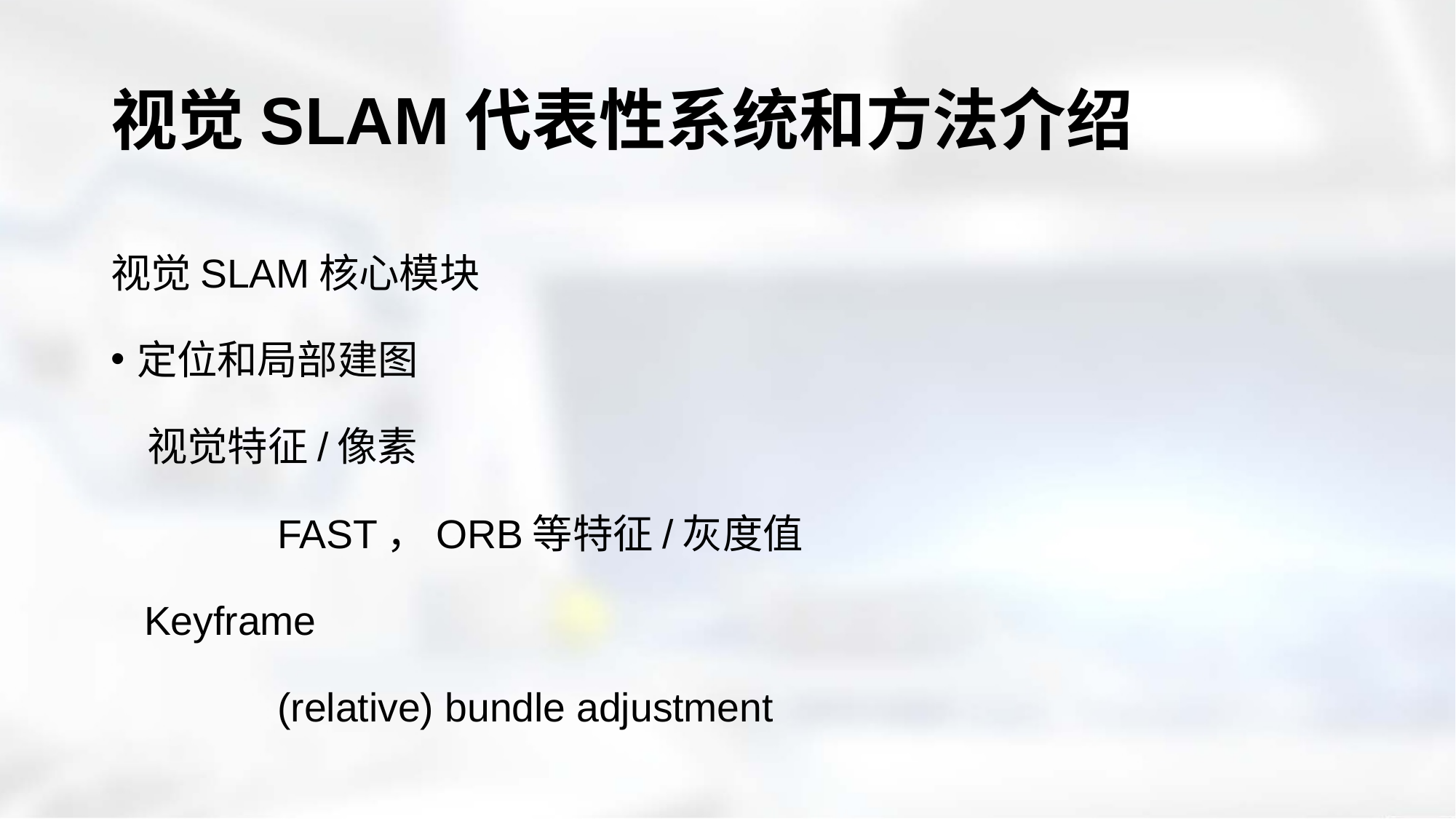

# 视觉SLAM代表性系统和方法介绍
视觉SLAM核心模块
定位和局部建图
   视觉特征/像素
               FAST，ORB等特征/灰度值
   Keyframe
               (relative) bundle adjustment